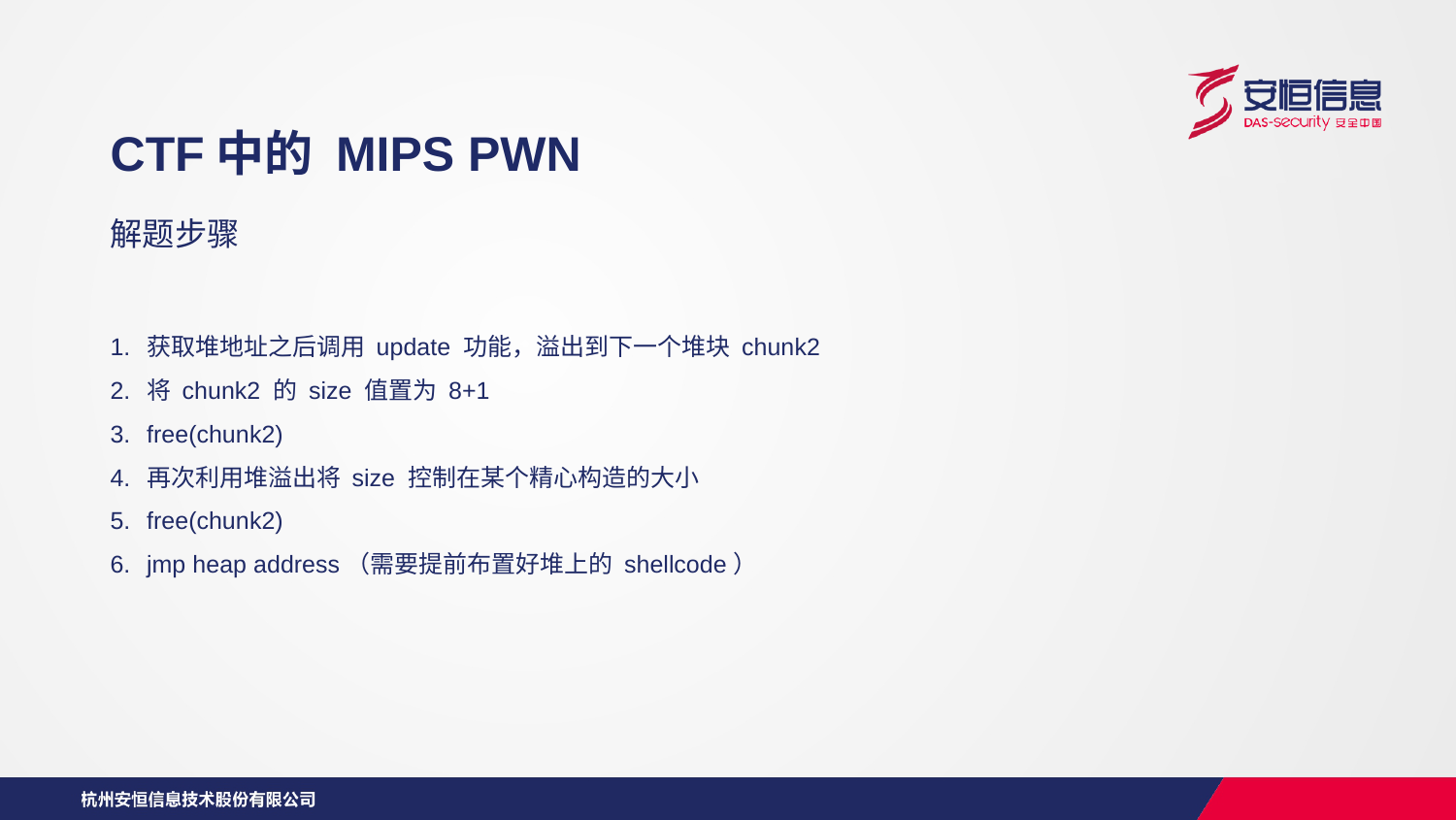

CTF中的 MIPS PWN
解题步骤
获取堆地址之后调用 update 功能，溢出到下一个堆块 chunk2
将 chunk2 的 size 值置为 8+1
free(chunk2)
再次利用堆溢出将 size 控制在某个精心构造的大小
free(chunk2)
jmp heap address（需要提前布置好堆上的 shellcode）